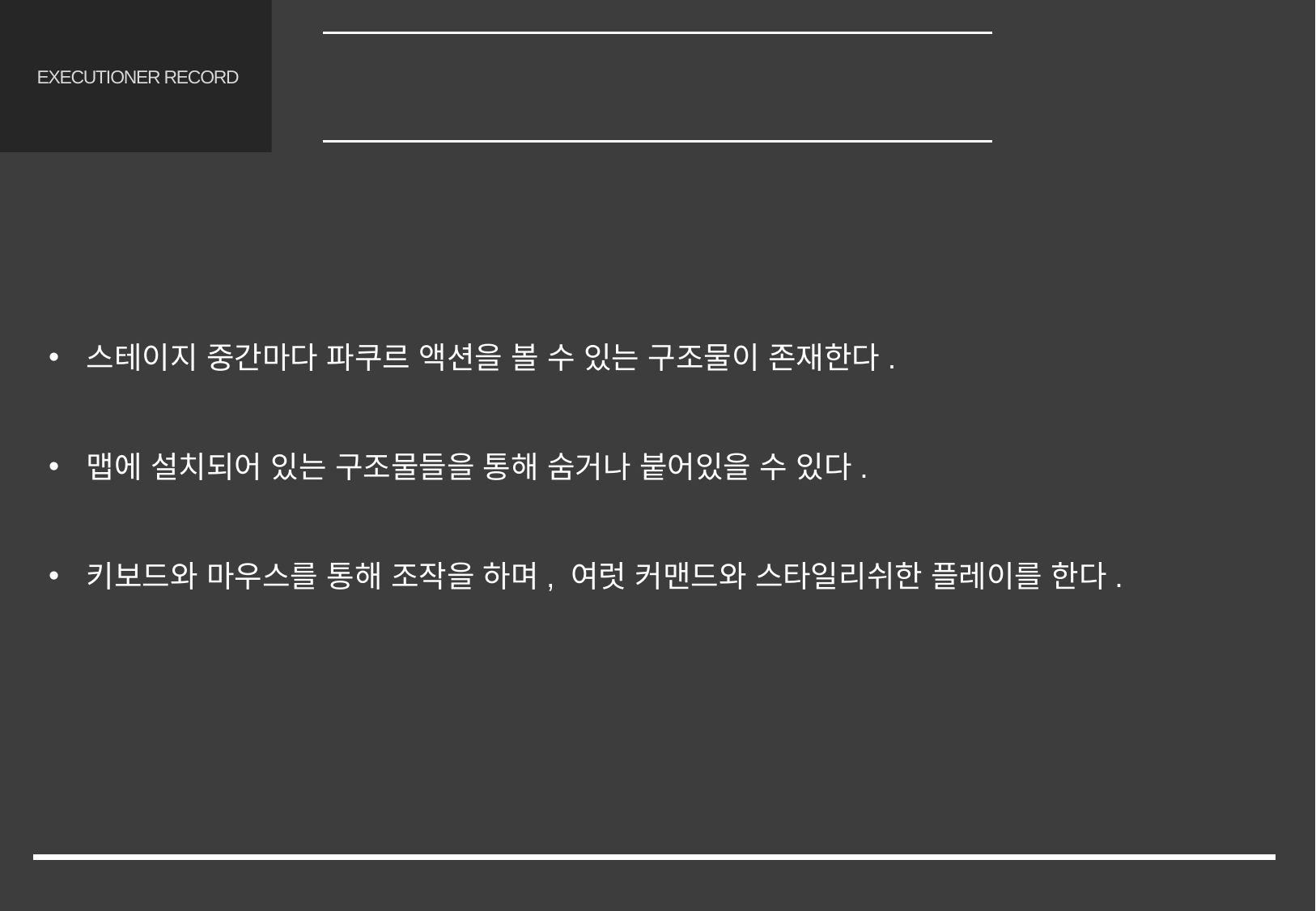

플레이
3.1 플레이
# EXECUTIONER RECORD
스테이지 중간마다 파쿠르 액션을 볼 수 있는 구조물이 존재한다.

맵에 설치되어 있는 구조물들을 통해 숨거나 붙어있을 수 있다.

키보드와 마우스를 통해 조작을 하며, 여럿 커맨드와 스타일리쉬한 플레이를 한다.
13/65